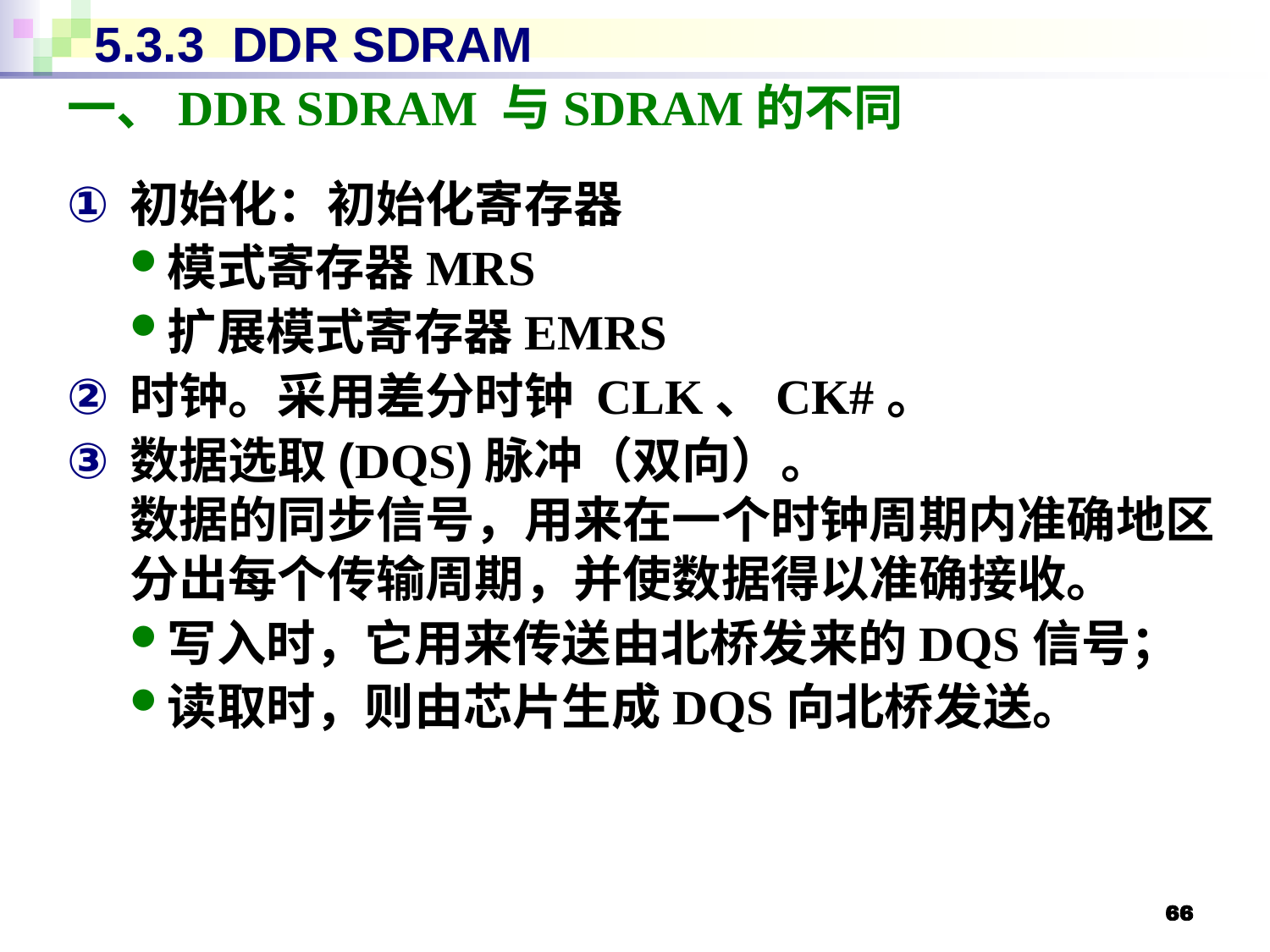

# 5.3.3  DDR SDRAM
一、DDR SDRAM 与SDRAM的不同
初始化：初始化寄存器
模式寄存器MRS
扩展模式寄存器EMRS
时钟。采用差分时钟 CLK、CK#。
数据选取(DQS)脉冲（双向）。
数据的同步信号，用来在一个时钟周期内准确地区分出每个传输周期，并使数据得以准确接收。
写入时，它用来传送由北桥发来的DQS信号；
读取时，则由芯片生成DQS向北桥发送。
66